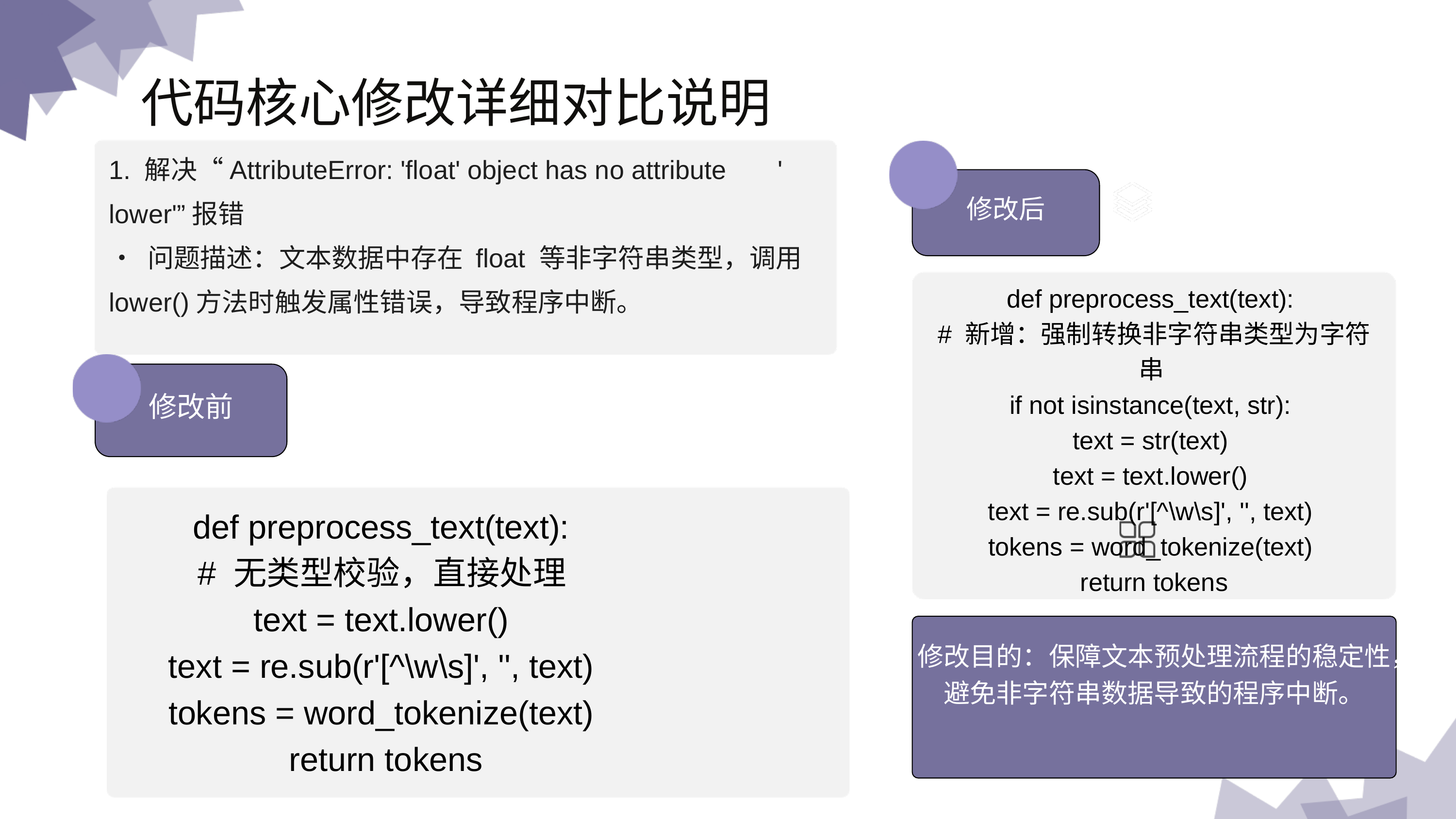

代码核⼼修改详细对⽐说明

1. 解决“AttributeError: 'float' object has no attribute       '     lower'”报错
• 问题描述：⽂本数据中存在 float 等⾮字符串类型，调⽤ lower()⽅法时触发属性错误，导致程序中断。

修改后

def preprocess_text(text):
# 新增：强制转换⾮字符串类型为字符串
if not isinstance(text, str):
text = str(text)
text = text.lower()
text = re.sub(r'[^\w\s]', '', text)
tokens = word_tokenize(text)
return tokens

修改前

def preprocess_text(text):
# ⽆类型校验，直接处理
text = text.lower()
text = re.sub(r'[^\w\s]', '', text)
tokens = word_tokenize(text)
return tokens

演示文稿是一种实用的工具，可以是演示，演讲，报告等。大部分时间，它们都是在为观众服务。

修改⽬的：保障⽂本预处理流程的稳定性，避免⾮字符串数据导致的程序中断。